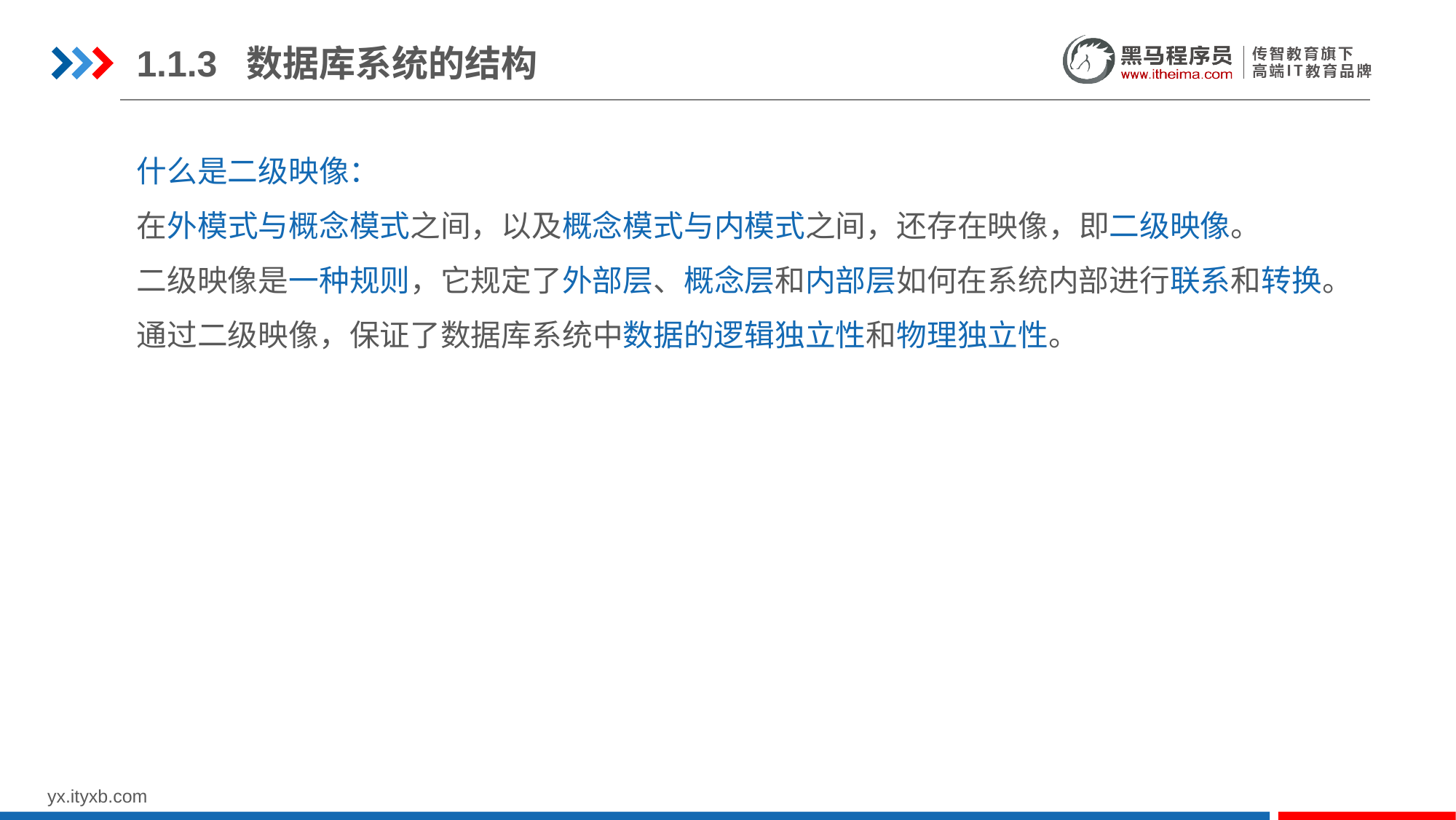

1.1.3  数据库系统的结构
什么是二级映像：
在外模式与概念模式之间，以及概念模式与内模式之间，还存在映像，即二级映像。
二级映像是一种规则，它规定了外部层、概念层和内部层如何在系统内部进行联系和转换。通过二级映像，保证了数据库系统中数据的逻辑独立性和物理独立性。